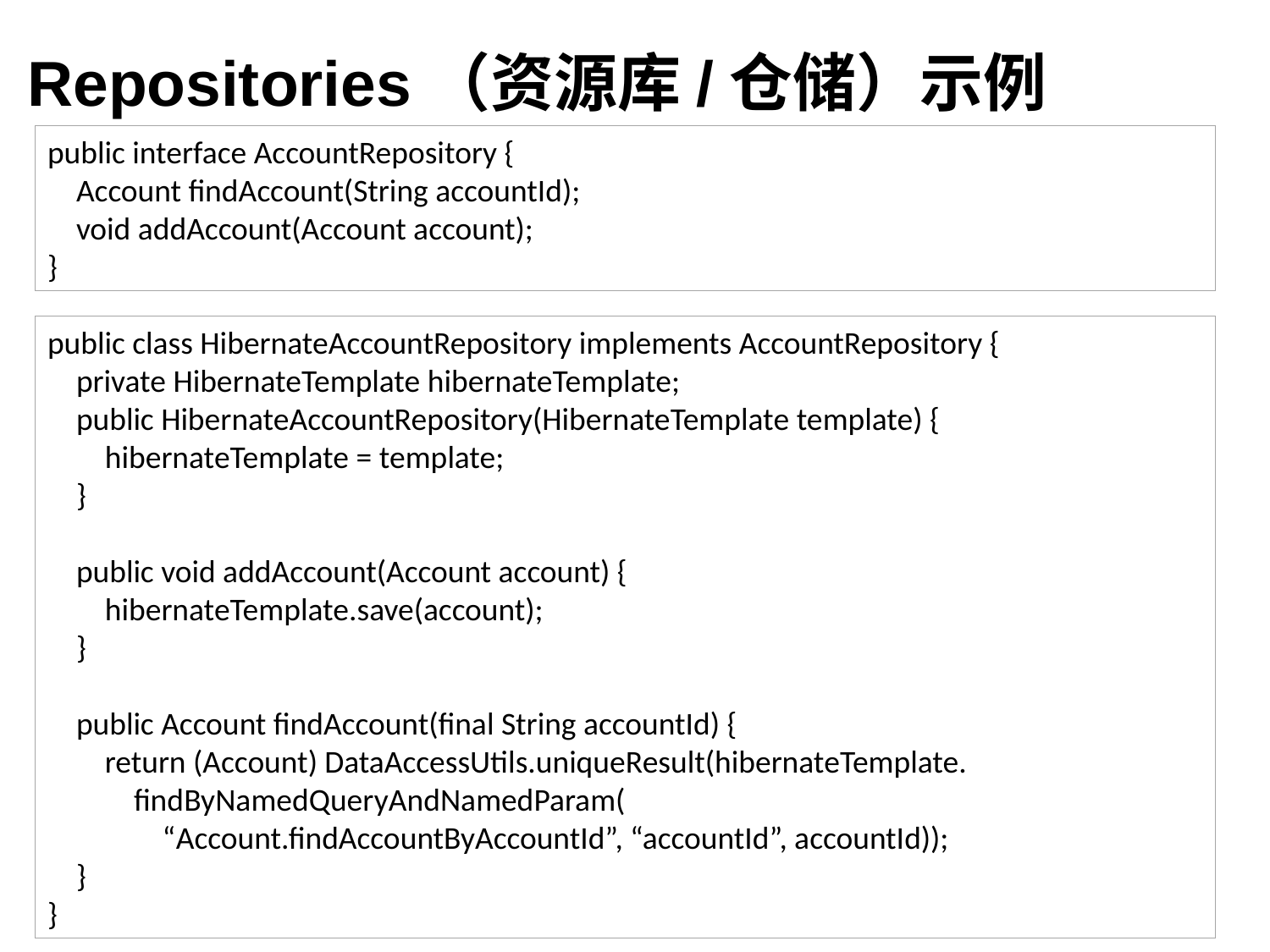

Repositories（资源库/仓储）示例
public interface AccountRepository {
    Account findAccount(String accountId);
    void addAccount(Account account);
}
public class HibernateAccountRepository implements AccountRepository {
    private HibernateTemplate hibernateTemplate;
    public HibernateAccountRepository(HibernateTemplate template) {
        hibernateTemplate = template;
    }

    public void addAccount(Account account) {
        hibernateTemplate.save(account);
    }

    public Account findAccount(final String accountId) {
        return (Account) DataAccessUtils.uniqueResult(hibernateTemplate.
            findByNamedQueryAndNamedParam(
                “Account.findAccountByAccountId”, “accountId”, accountId));
    }
}